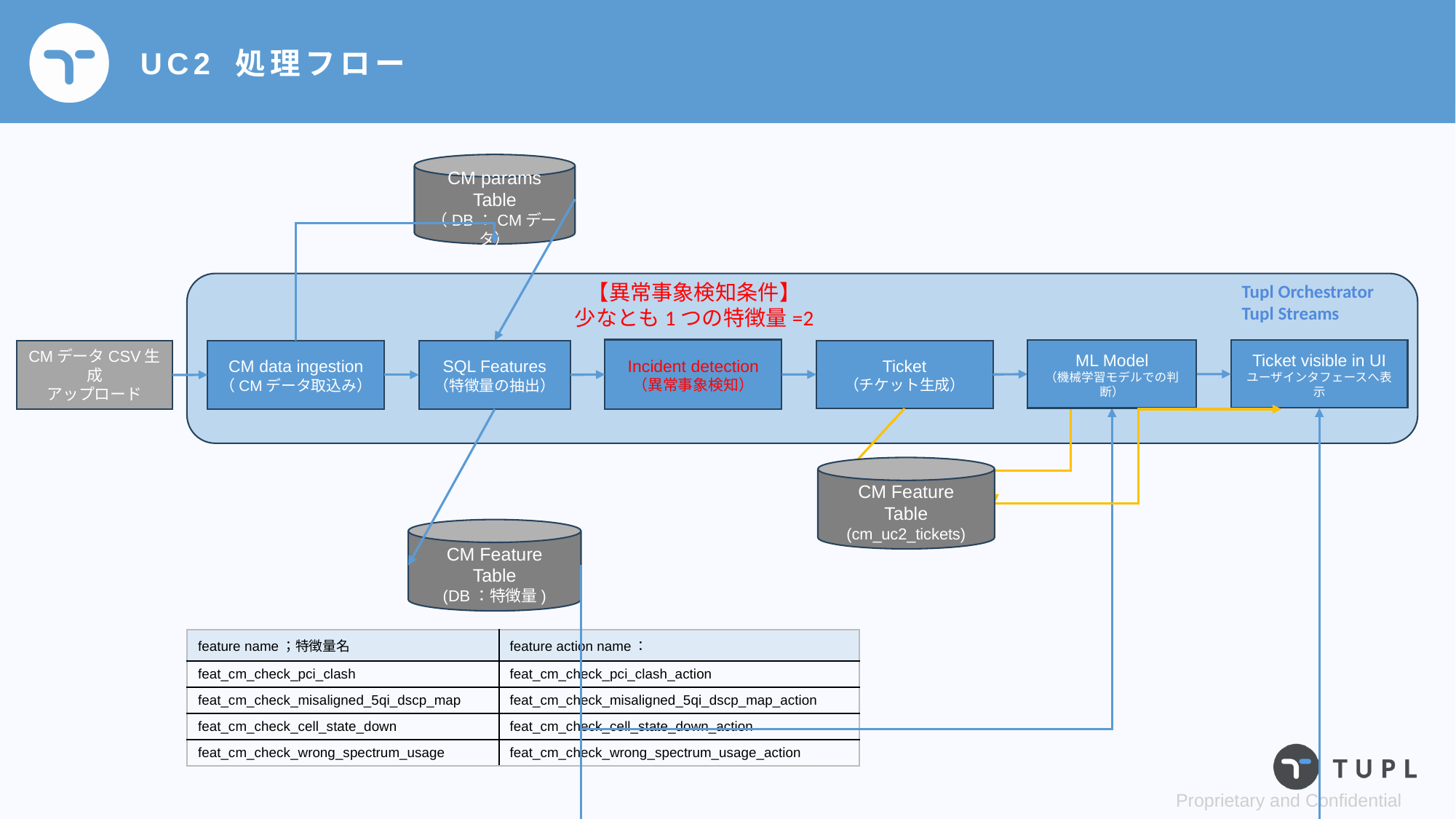

# UC2 処理フロー
CM params
Table
（DB：CMデータ）

【異常事象検知条件】
少なとも1つの特徴量=2
Tupl Orchestrator
Tupl Streams
Incident detection
（異常事象検知）
Ticket visible in UI
ユーザインタフェースへ表示
ML Model
（機械学習モデルでの判断）
CMデータCSV生成
アップロード
SQL Features
（特徴量の抽出）
CM data ingestion
（CMデータ取込み）
Ticket
（チケット生成）
CM Feature
Table
(cm_uc2_tickets)
CM Feature
Table
(DB：特徴量)
| feature name；特徴量名 | feature action name： |
| --- | --- |
| feat\_cm\_check\_pci\_clash | feat\_cm\_check\_pci\_clash\_action |
| feat\_cm\_check\_misaligned\_5qi\_dscp\_map | feat\_cm\_check\_misaligned\_5qi\_dscp\_map\_action |
| feat\_cm\_check\_cell\_state\_down | feat\_cm\_check\_cell\_state\_down\_action |
| feat\_cm\_check\_wrong\_spectrum\_usage | feat\_cm\_check\_wrong\_spectrum\_usage\_action |